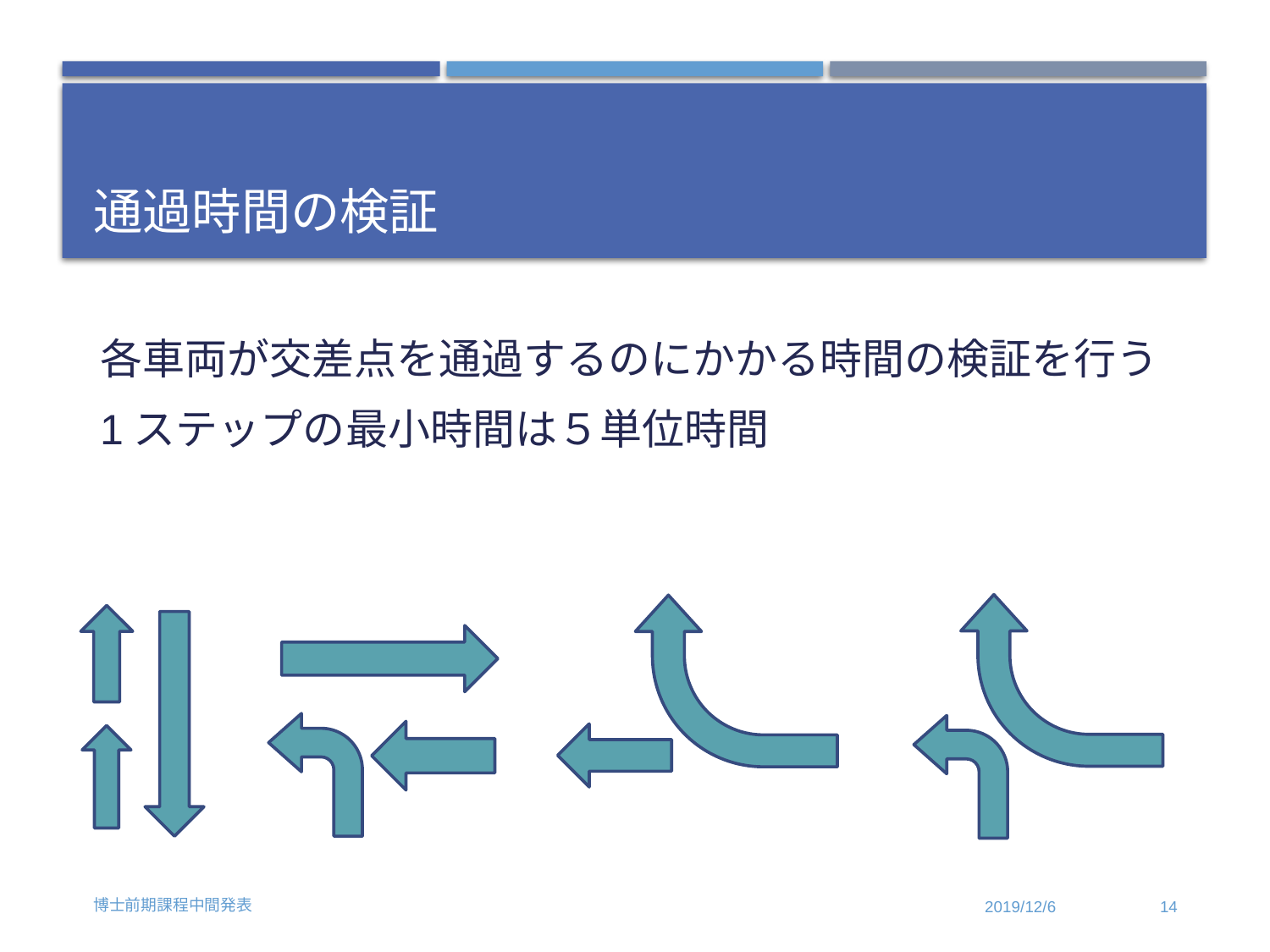

# 通過時間の検証
各車両が交差点を通過するのにかかる時間の検証を行う
1ステップの最小時間は５単位時間

博士前期課程中間発表
2019/12/6
14